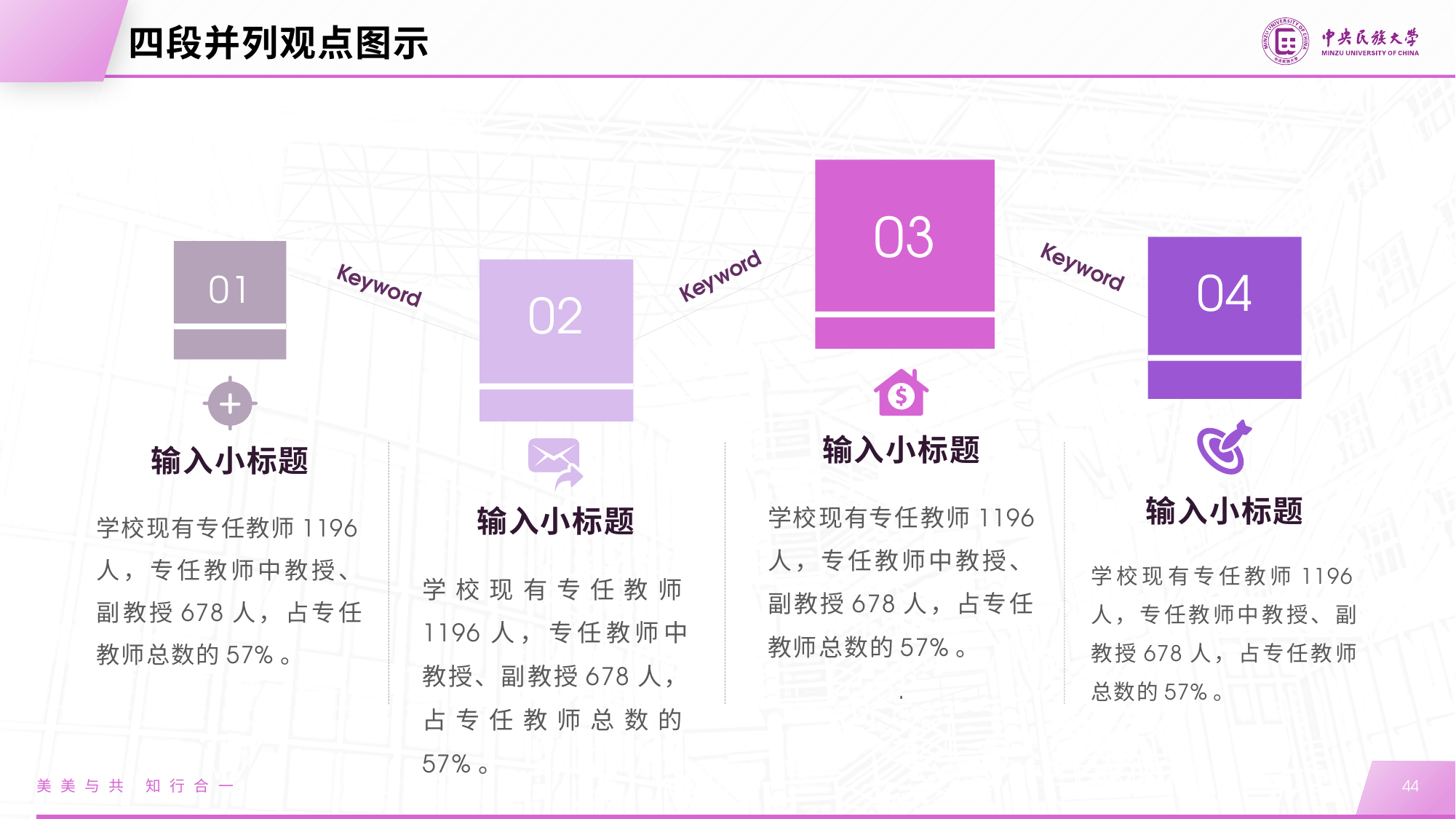

# 四段并列观点图示
03

Keyword
04
Keyword
01
Keyword
02

输入小标题
输入小标题

学校现有专任教师1196人，专任教师中教授、副教授678人，占专任教师总数的57%。
.
输入小标题
学校现有专任教师1196人，专任教师中教授、副教授678人，占专任教师总数的57%。
输入小标题
学校现有专任教师1196人，专任教师中教授、副教授678人，占专任教师总数的57%。
学校现有专任教师1196人，专任教师中教授、副教授678人，占专任教师总数的57%。
美美与共 知行合一
44